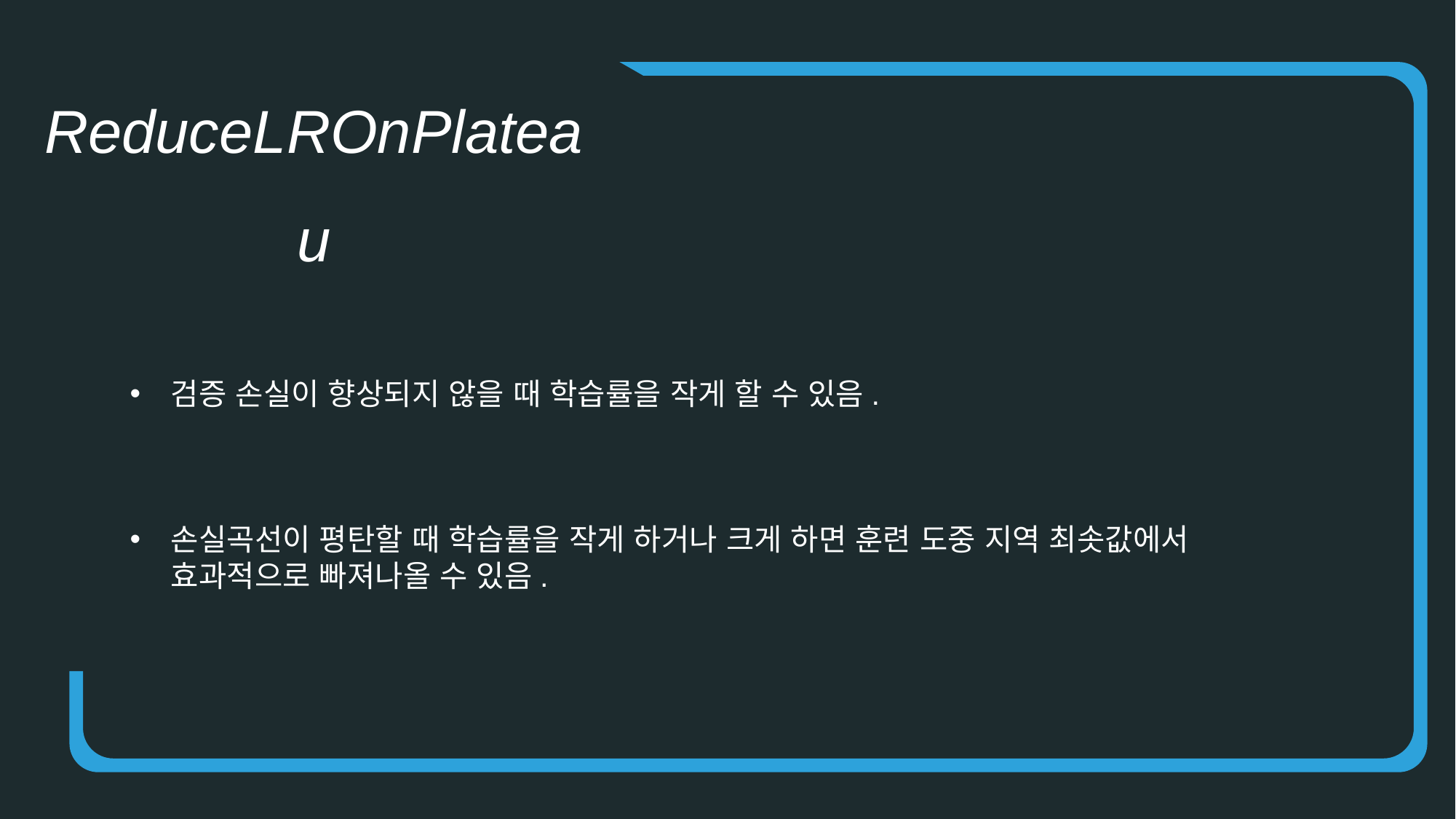

ReduceLROnPlateau

검증 손실이 향상되지 않을 때 학습률을 작게 할 수 있음.

손실곡선이 평탄할 때 학습률을 작게 하거나 크게 하면 훈련 도중 지역 최솟값에서 효과적으로 빠져나올 수 있음.